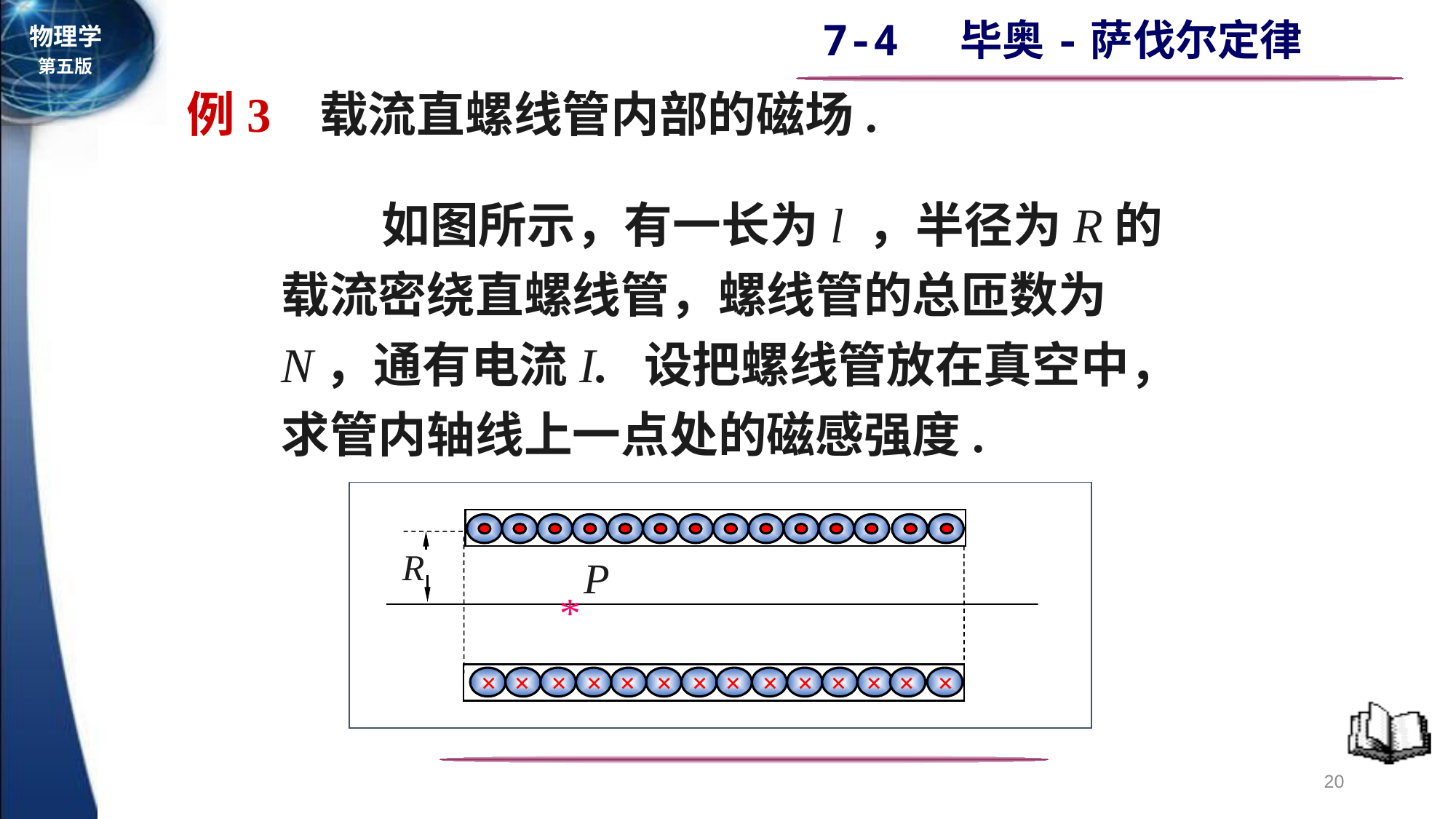

例3   载流直螺线管内部的磁场.
        如图所示，有一长为l ，半径为R的载流密绕直螺线管，螺线管的总匝数为N，通有电流I.  设把螺线管放在真空中，求管内轴线上一点处的磁感强度.

R

P

*

×
×
×
×
×
×
×
×
×
×
×
×
×
×

20